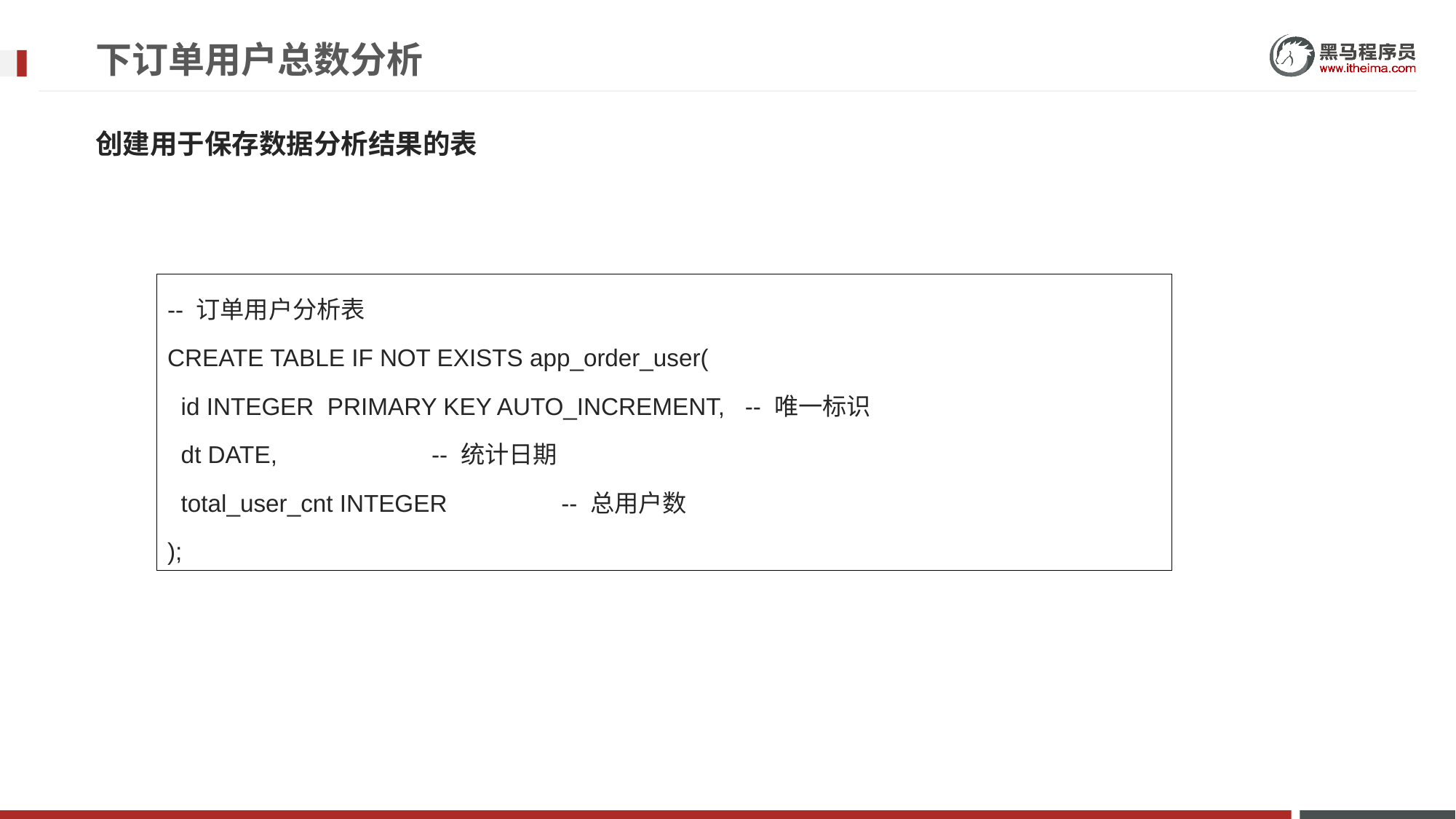

# 下订单用户总数分析
创建用于保存数据分析结果的表
-- 订单用户分析表
CREATE TABLE IF NOT EXISTS app_order_user(
  id INTEGER  PRIMARY KEY AUTO_INCREMENT,   -- 唯一标识
  dt DATE,                       -- 统计日期
  total_user_cnt INTEGER                 -- 总用户数
);